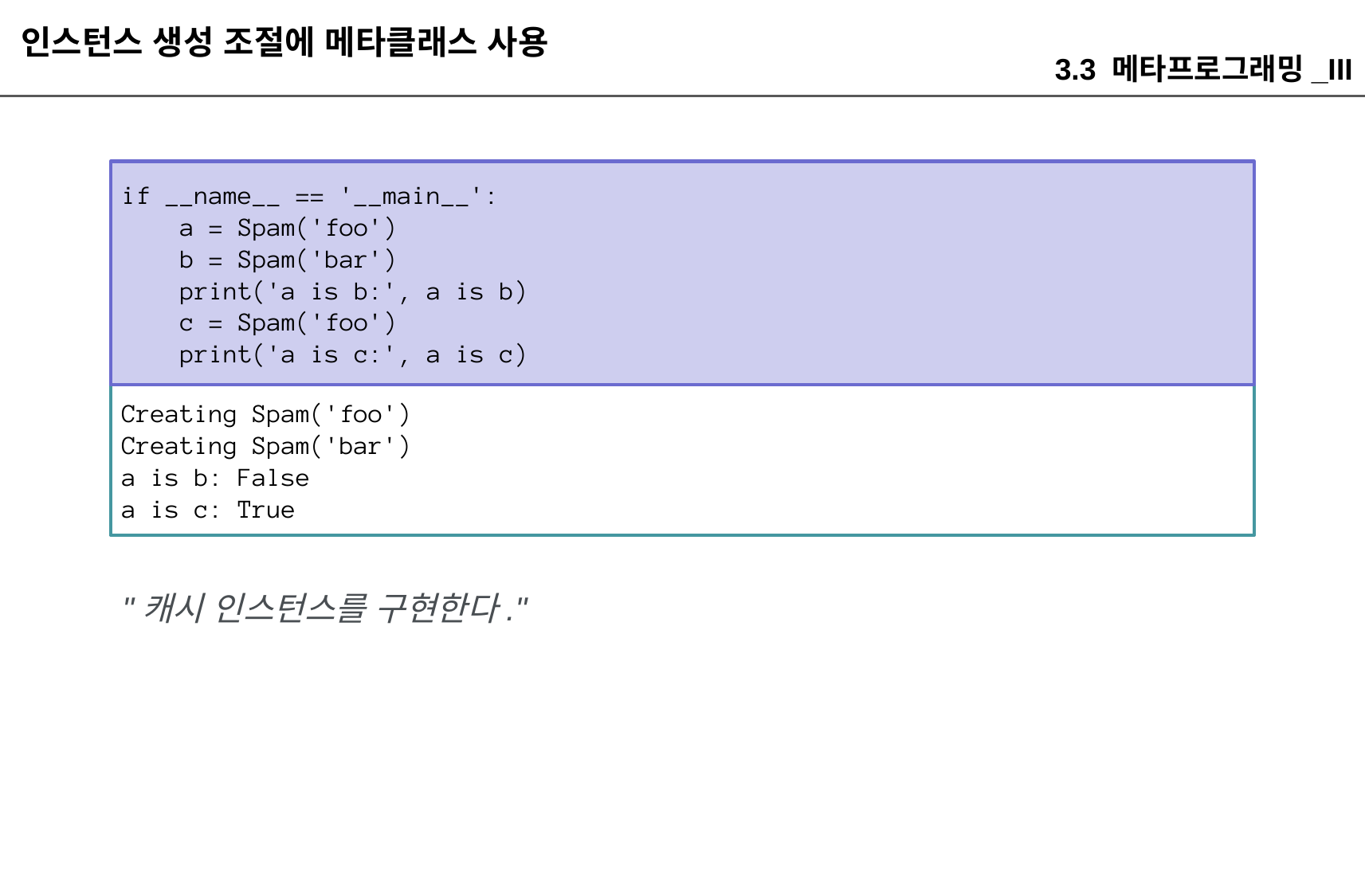

인스턴스 생성 조절에 메타클래스 사용
3.3 메타프로그래밍_III
if __name__ == '__main__':
    a = Spam('foo')
    b = Spam('bar')
    print('a is b:', a is b)
    c = Spam('foo')
    print('a is c:', a is c)
Creating Spam('foo')
Creating Spam('bar')
a is b: False
a is c: True
"캐시 인스턴스를 구현한다."